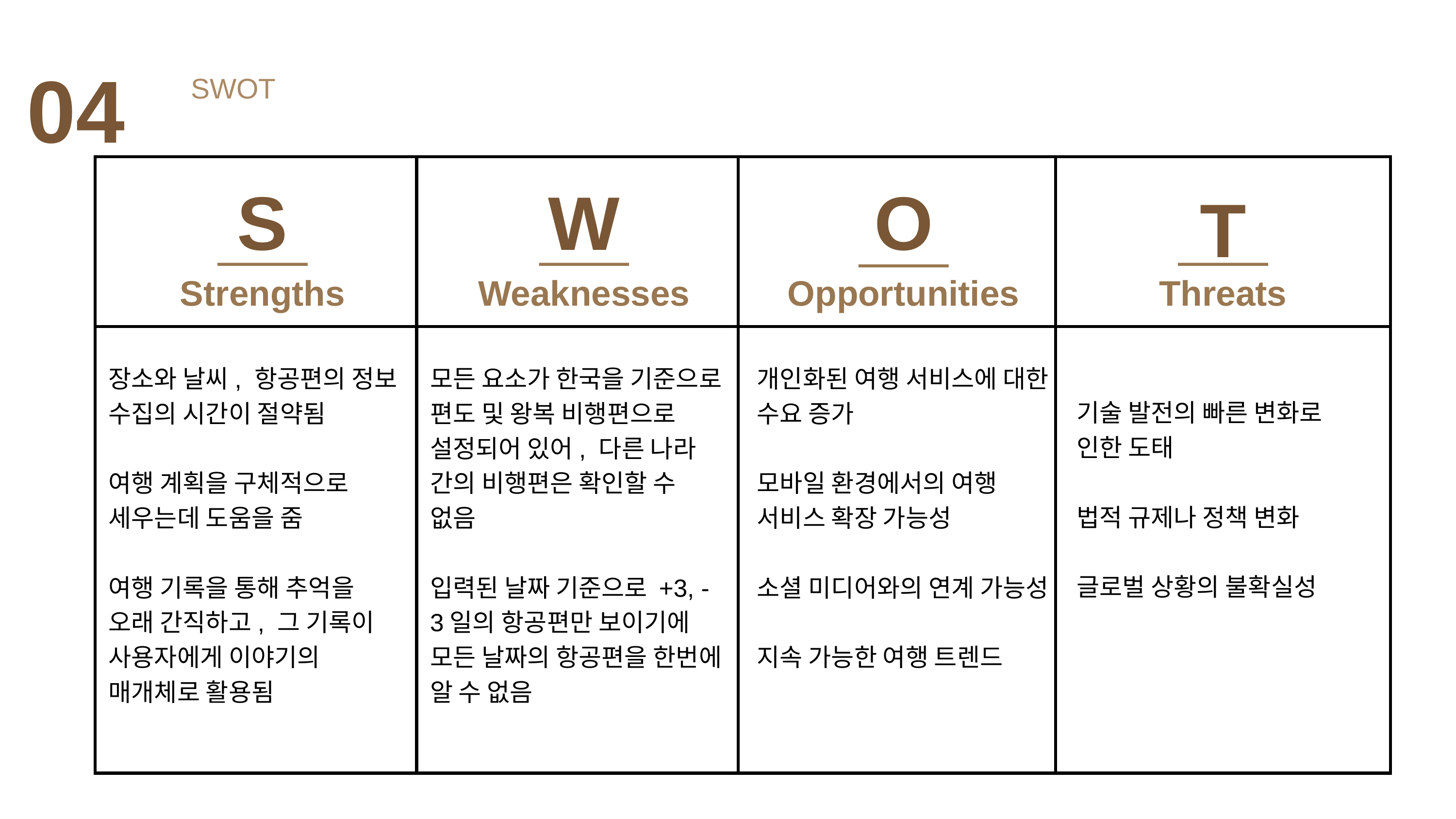

04
SWOT

S

S
W
O
T
Strengths
Weaknesses
Opportunities
Threats

장소와 날씨, 항공편의 정보 수집의 시간이 절약됨

여행 계획을 구체적으로 세우는데 도움을 줌

여행 기록을 통해 추억을 오래 간직하고, 그 기록이 사용자에게 이야기의 매개체로 활용됨

모든 요소가 한국을 기준으로 편도 및 왕복 비행편으로 설정되어 있어, 다른 나라 간의 비행편은 확인할 수 없음

입력된 날짜 기준으로 +3, -3일의 항공편만 보이기에 모든 날짜의 항공편을 한번에 알 수 없음

개인화된 여행 서비스에 대한 수요 증가

모바일 환경에서의 여행 서비스 확장 가능성

소셜 미디어와의 연계 가능성

지속 가능한 여행 트렌드
기술 발전의 빠른 변화로 인한 도태

법적 규제나 정책 변화

글로벌 상황의 불확실성